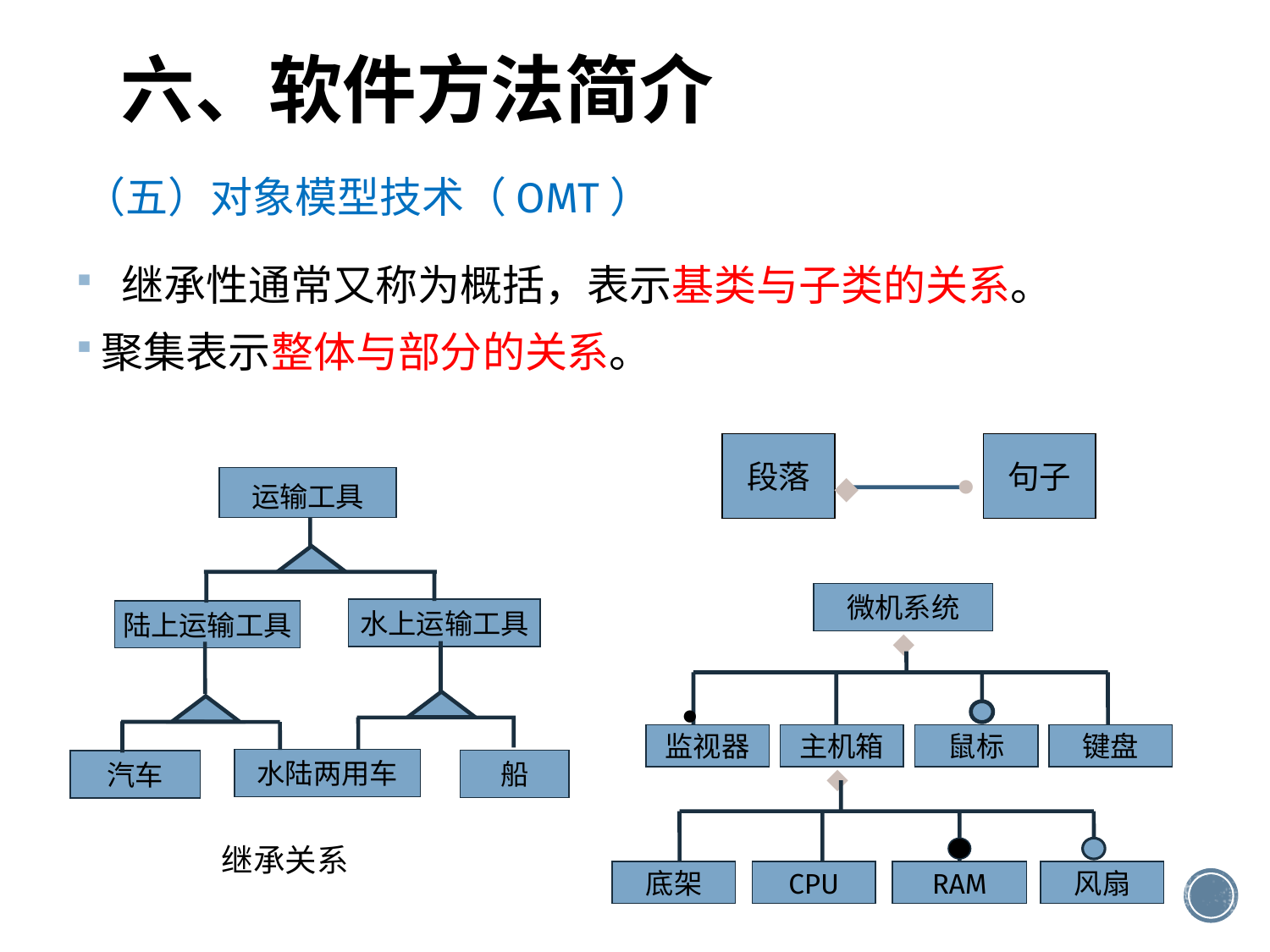

# 六、软件方法简介
（五）对象模型技术（OMT）

 继承性通常又称为概括，表示基类与子类的关系。
聚集表示整体与部分的关系。

段落
句子
●
◆

运输工具

水上运输工具
陆上运输工具

水陆两用车
船
汽车
微机系统
◆

●

监视器
主机箱
鼠标
键盘
◆

底架
CPU
RAM
风扇
继承关系